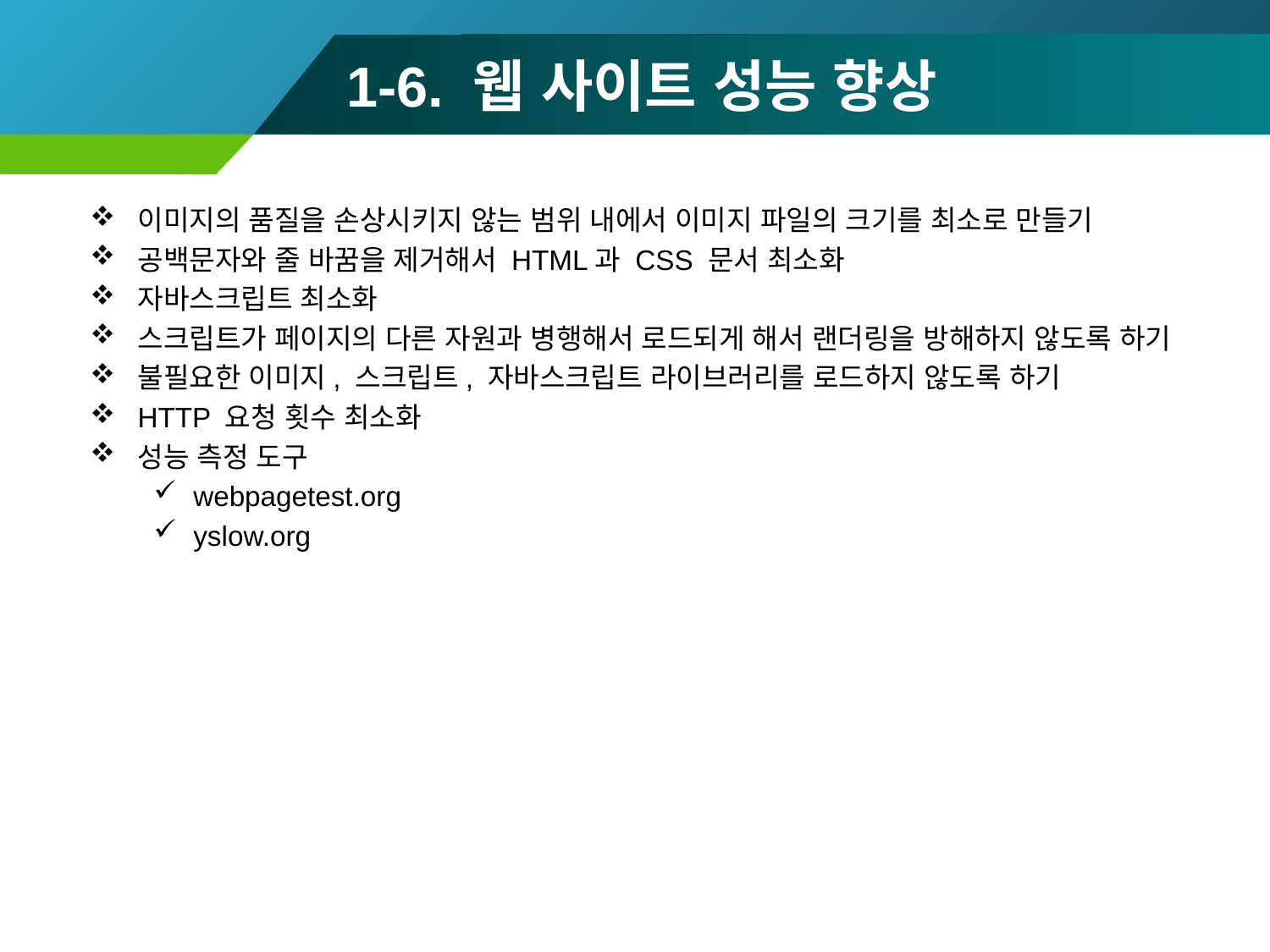

# 1-6. 웹 사이트 성능 향상
이미지의 품질을 손상시키지 않는 범위 내에서 이미지 파일의 크기를 최소로 만들기
공백문자와 줄 바꿈을 제거해서 HTML과 CSS 문서 최소화
자바스크립트 최소화
스크립트가 페이지의 다른 자원과 병행해서 로드되게 해서 랜더링을 방해하지 않도록 하기
불필요한 이미지, 스크립트, 자바스크립트 라이브러리를 로드하지 않도록 하기
HTTP 요청 횟수 최소화
성능 측정 도구
webpagetest.org
yslow.org